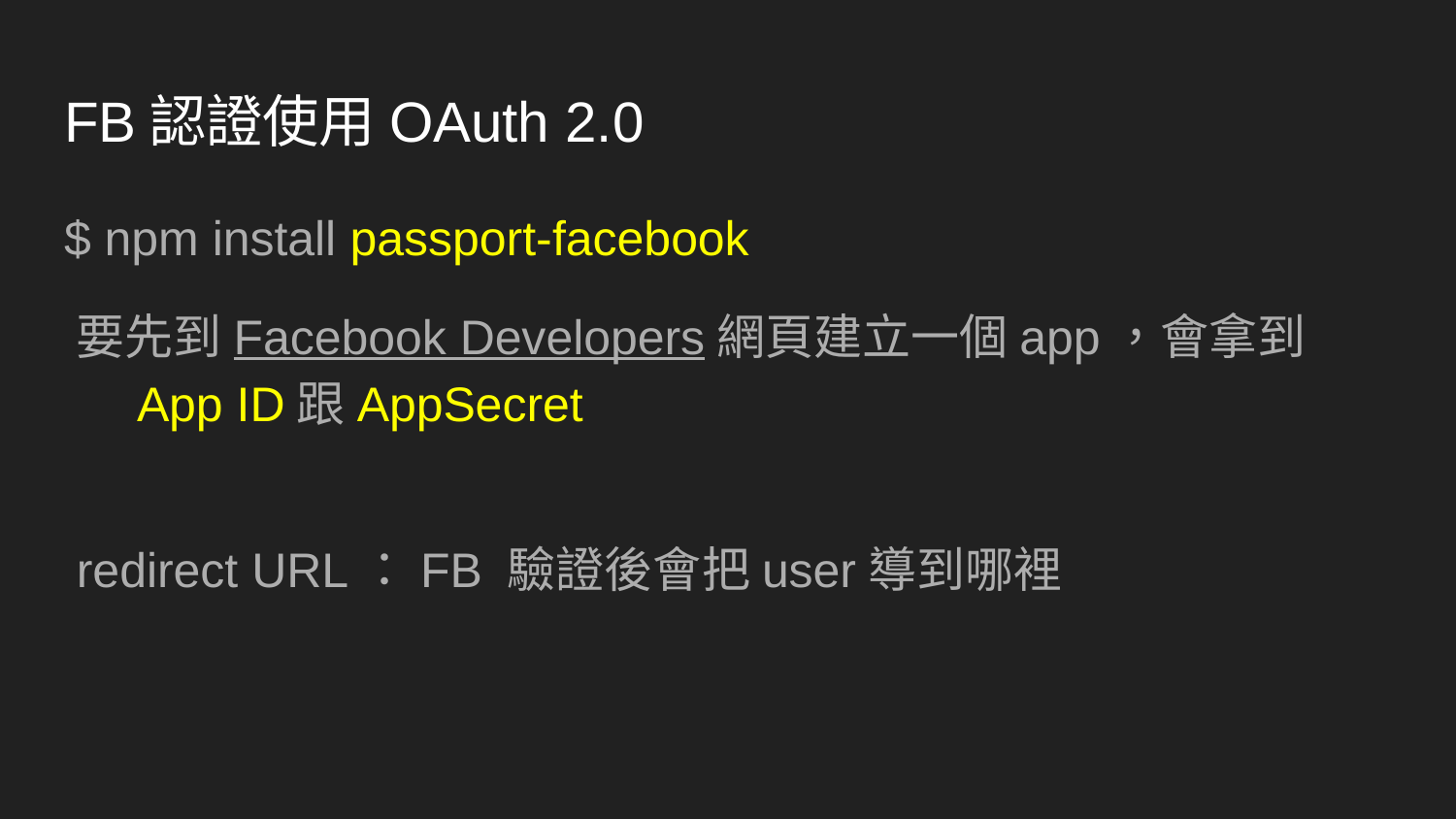

# FB認證使用OAuth 2.0
$ npm install passport-facebook
要先到Facebook Developers網頁建立一個app，會拿到App ID跟AppSecret
redirect URL：FB 驗證後會把user導到哪裡